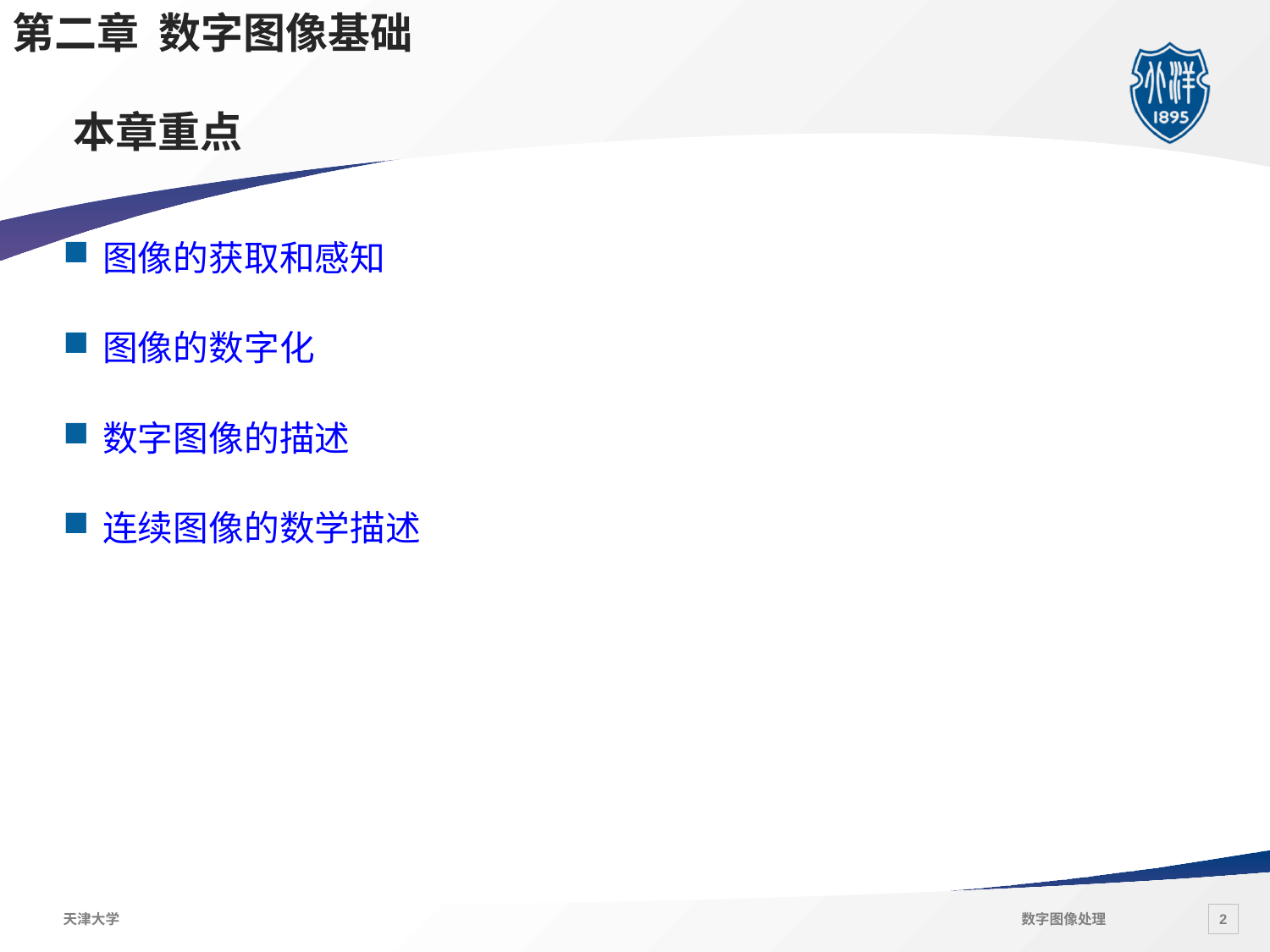

第二章  数字图像基础

# 本章重点
图像的获取和感知

图像的数字化

数字图像的描述

连续图像的数学描述